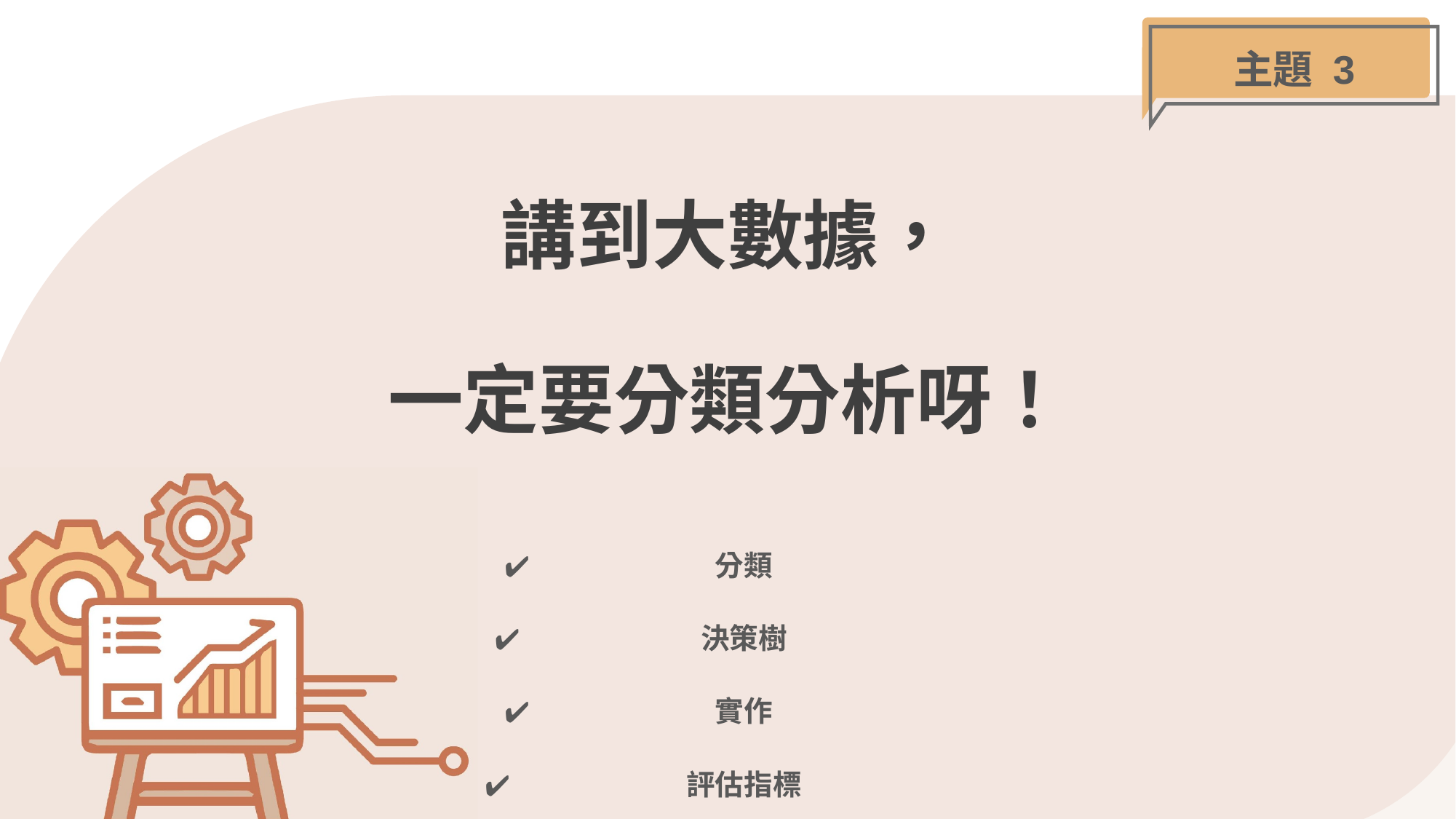

主題 3
# 講到大數據， 一定要分類分析呀！
分類
決策樹
實作
評估指標